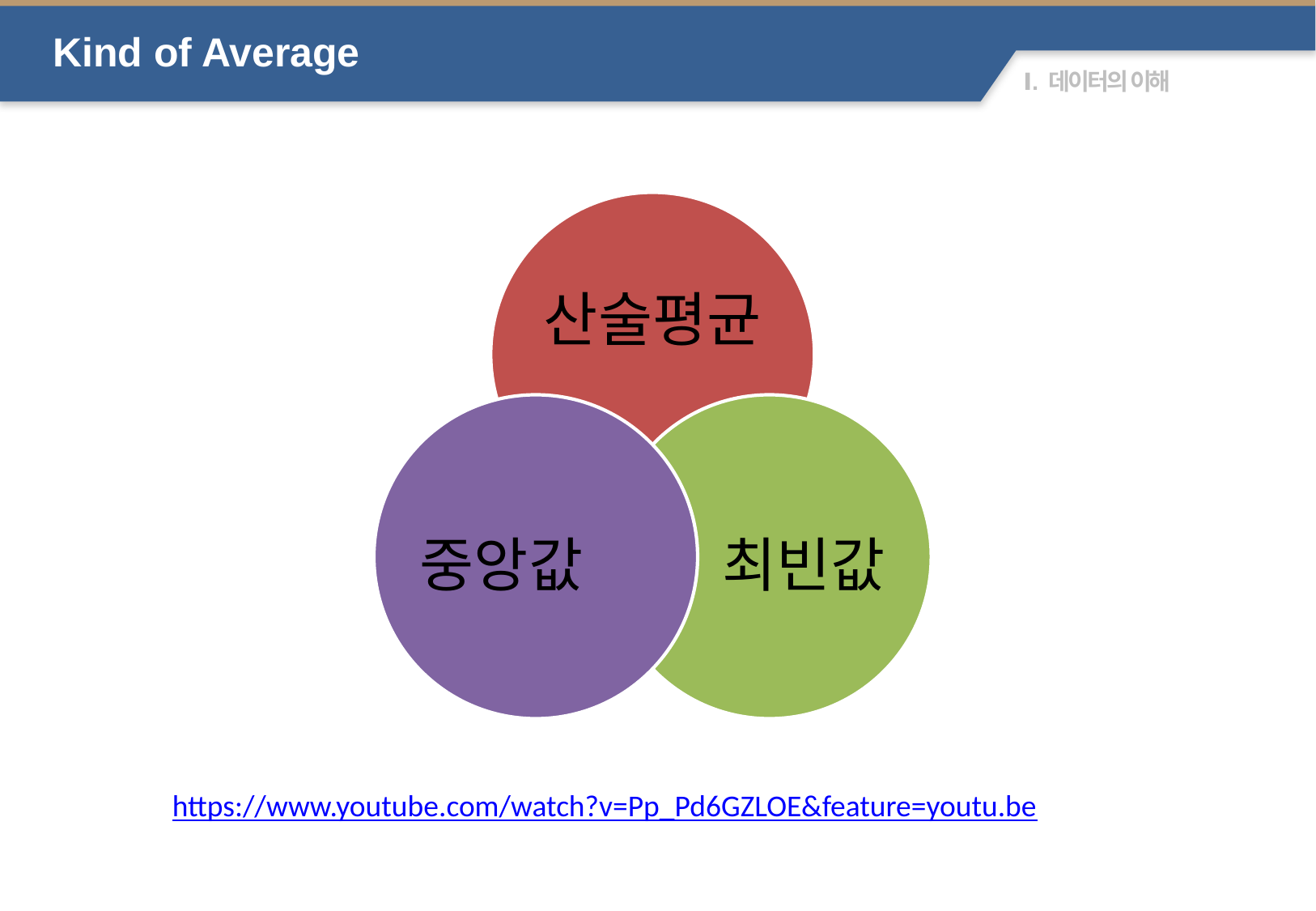

Kind of Average
산술평균
중앙값
최빈값
https://www.youtube.com/watch?v=Pp_Pd6GZLOE&feature=youtu.be